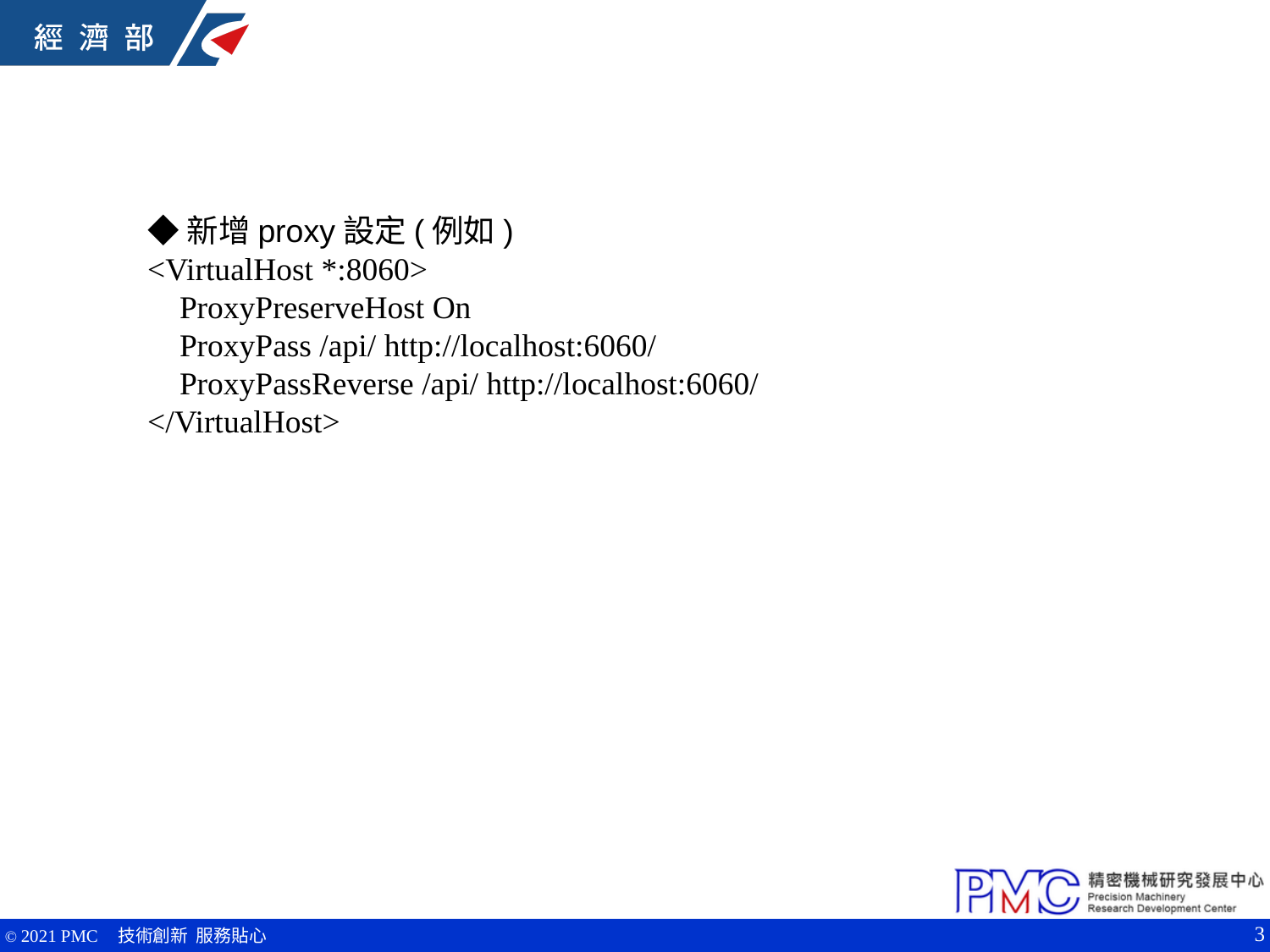

◆新增proxy設定(例如)
<VirtualHost *:8060>
    ProxyPreserveHost On
    ProxyPass /api/ http://localhost:6060/
    ProxyPassReverse /api/ http://localhost:6060/
</VirtualHost>
3